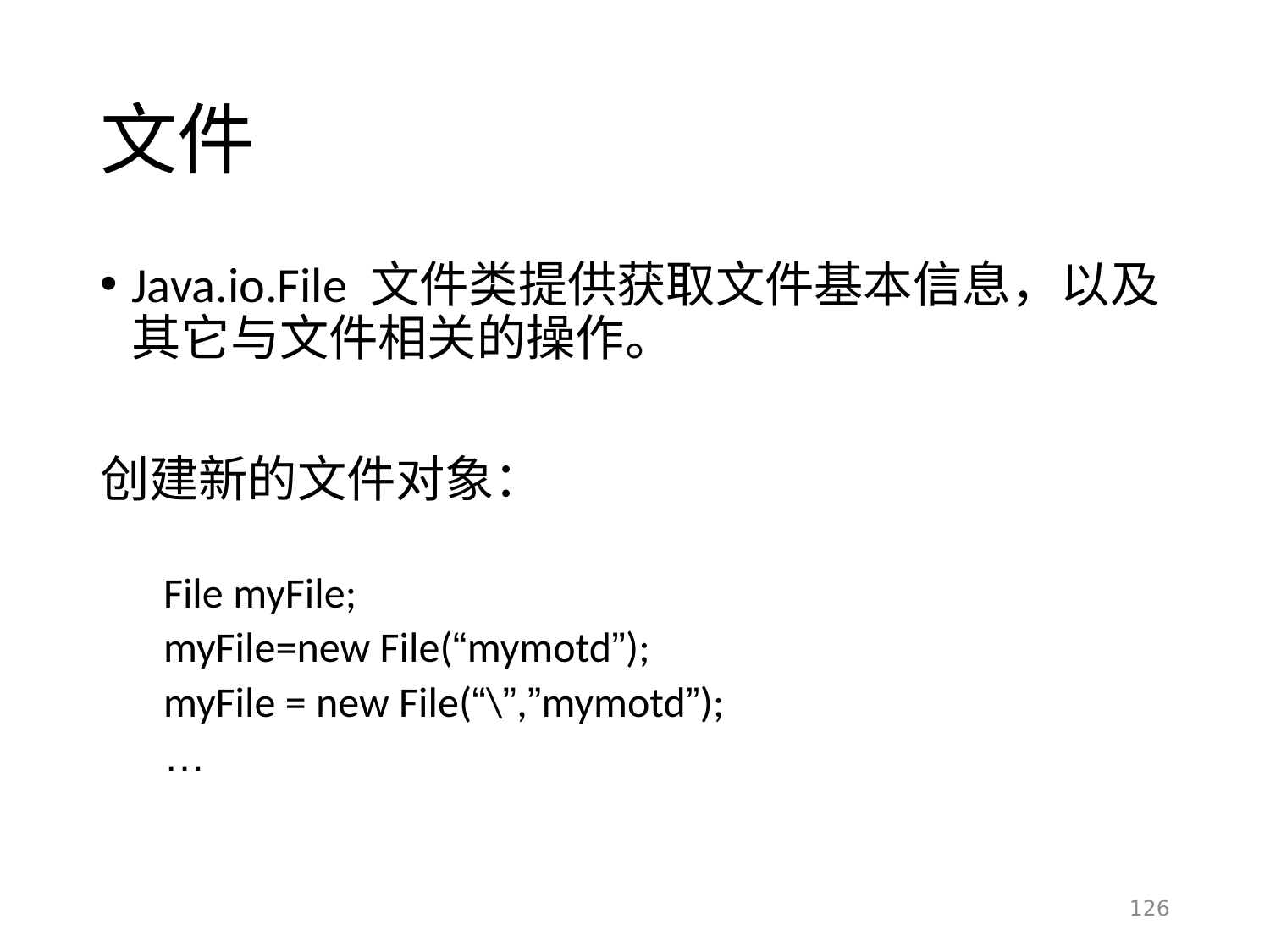

# 文件
Java.io.File 文件类提供获取文件基本信息，以及其它与文件相关的操作。

创建新的文件对象：

File myFile;
myFile=new File(“mymotd”);
myFile = new File(“\”,”mymotd”);
…

126